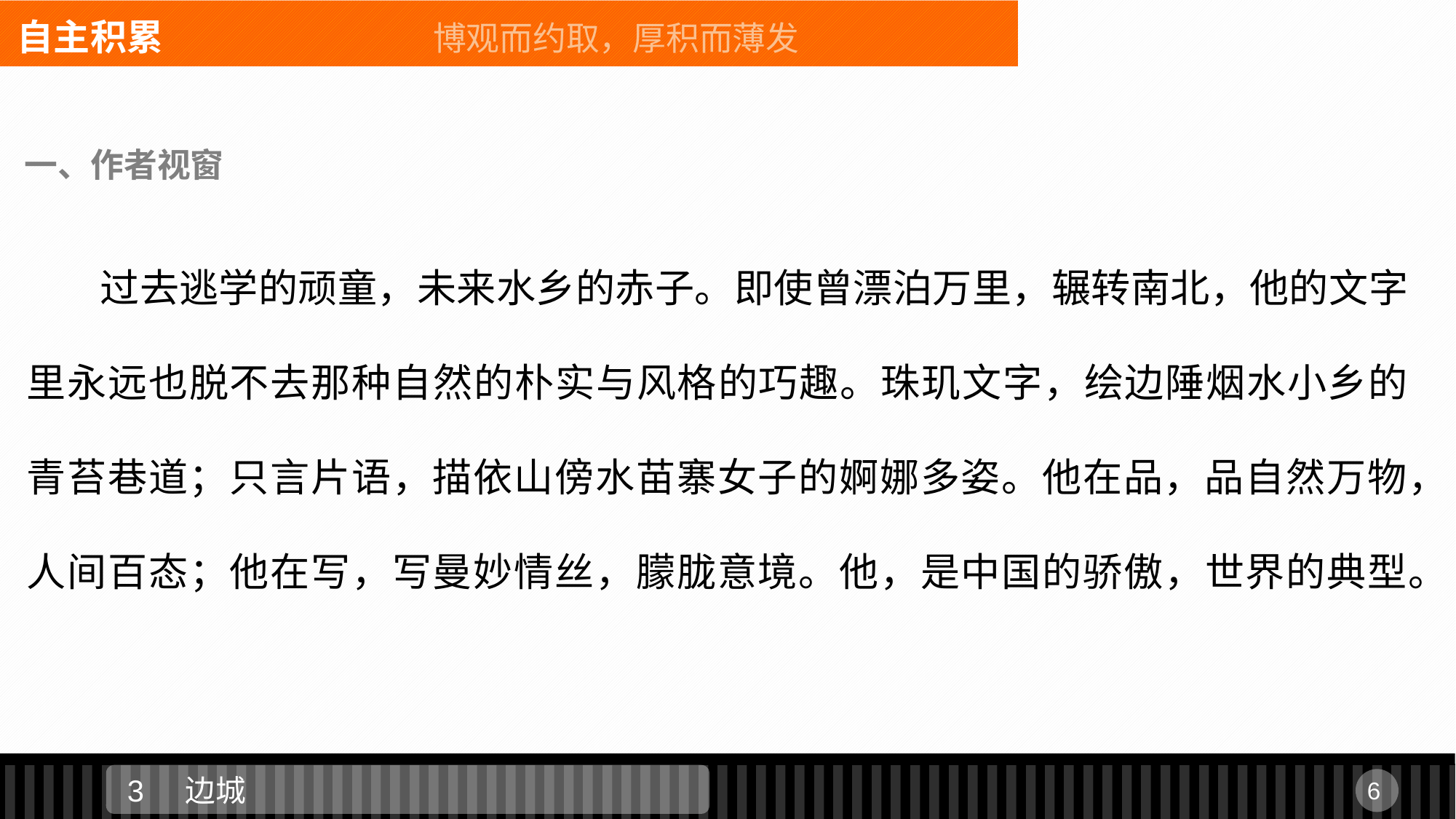

自主积累                                 博观而约取，厚积而薄发
一、作者视窗
       过去逃学的顽童，未来水乡的赤子。即使曾漂泊万里，辗转南北，他的文字里永远也脱不去那种自然的朴实与风格的巧趣。珠玑文字，绘边陲烟水小乡的青苔巷道；只言片语，描依山傍水苗寨女子的婀娜多姿。他在品，品自然万物，人间百态；他在写，写曼妙情丝，朦胧意境。他，是中国的骄傲，世界的典型。